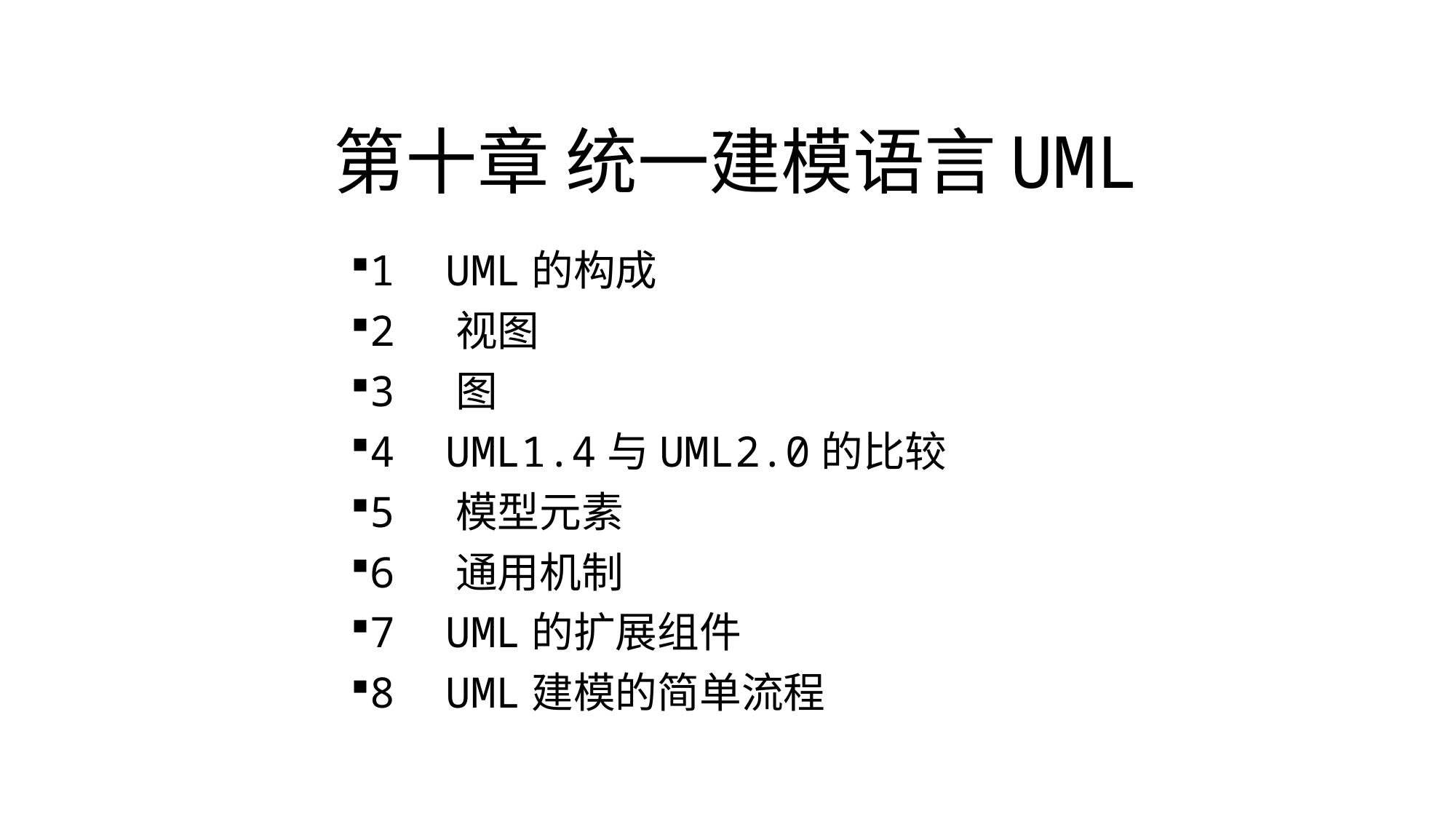

# 第十章 统一建模语言UML
1  UML的构成
2  视图
3  图
4  UML1.4与UML2.0的比较
5  模型元素
6  通用机制
7  UML的扩展组件
8  UML建模的简单流程